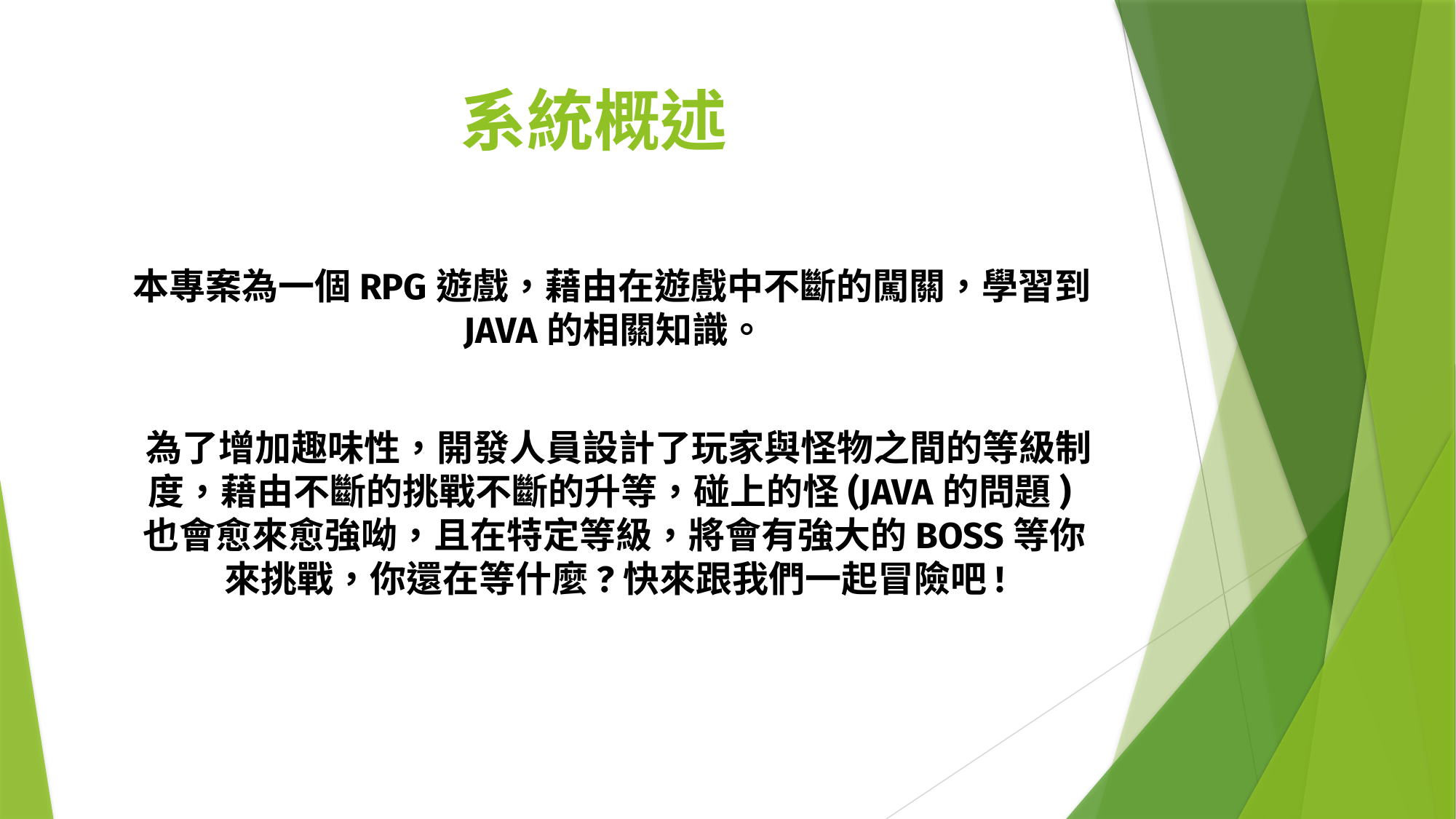

# 系統概述
	本專案為一個RPG遊戲，藉由在遊戲中不斷的闖關，學習到JAVA的相關知識。

     為了增加趣味性，開發人員設計了玩家與怪物之間的等級制度，藉由不斷的挑戰不斷的升等，碰上的怪(JAVA的問題)也會愈來愈強呦，且在特定等級，將會有強大的BOSS等你來挑戰，你還在等什麼?快來跟我們一起冒險吧!